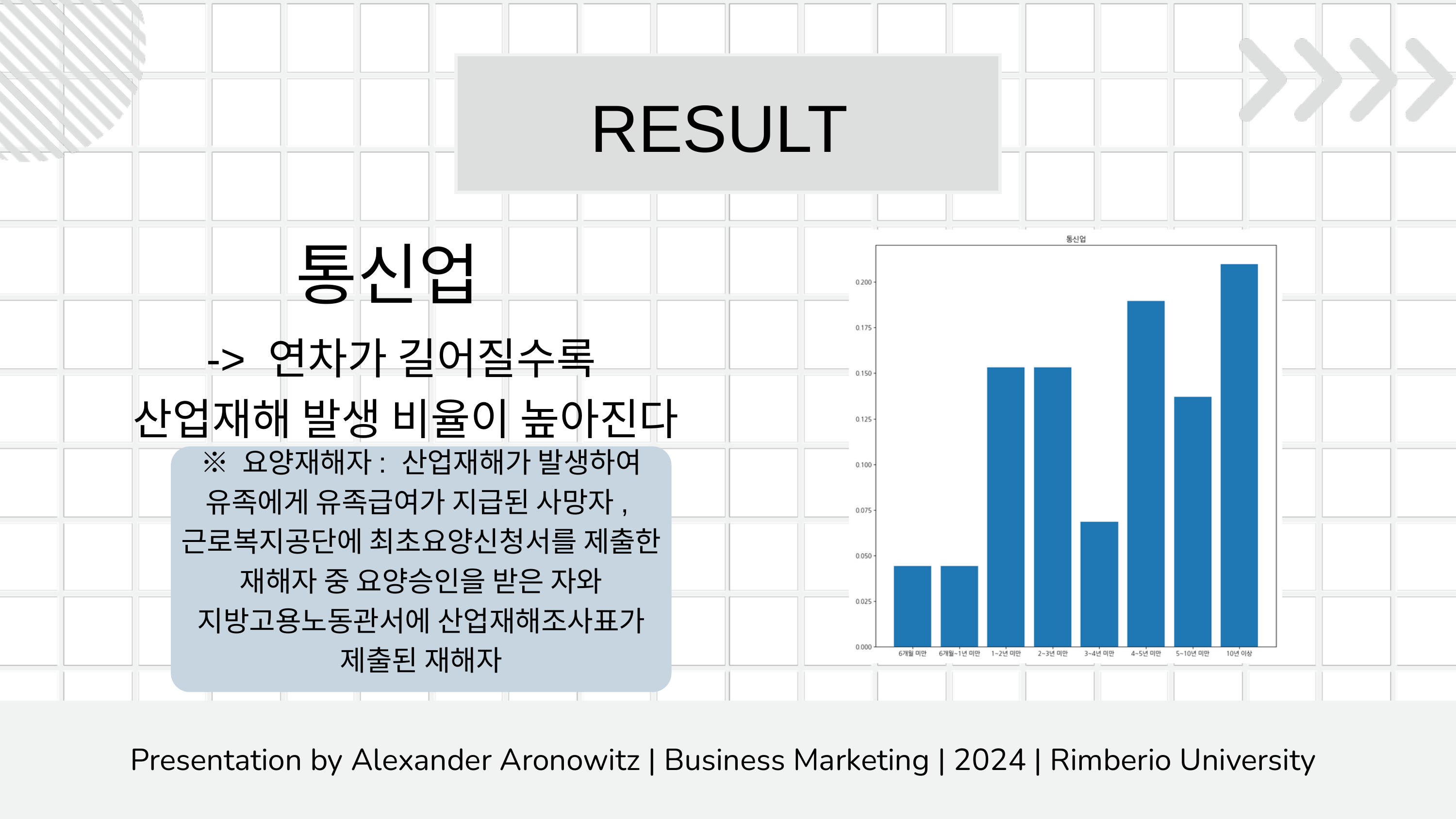

RESULT
통신업

-> 연차가 길어질수록
산업재해 발생 비율이 높아진다

※ 요양재해자: 산업재해가 발생하여 유족에게 유족급여가 지급된 사망자,  근로복지공단에 최초요양신청서를 제출한 재해자 중 요양승인을 받은 자와 지방고용노동관서에 산업재해조사표가 제출된 재해자

Presentation by Alexander Aronowitz | Business Marketing | 2024 | Rimberio University